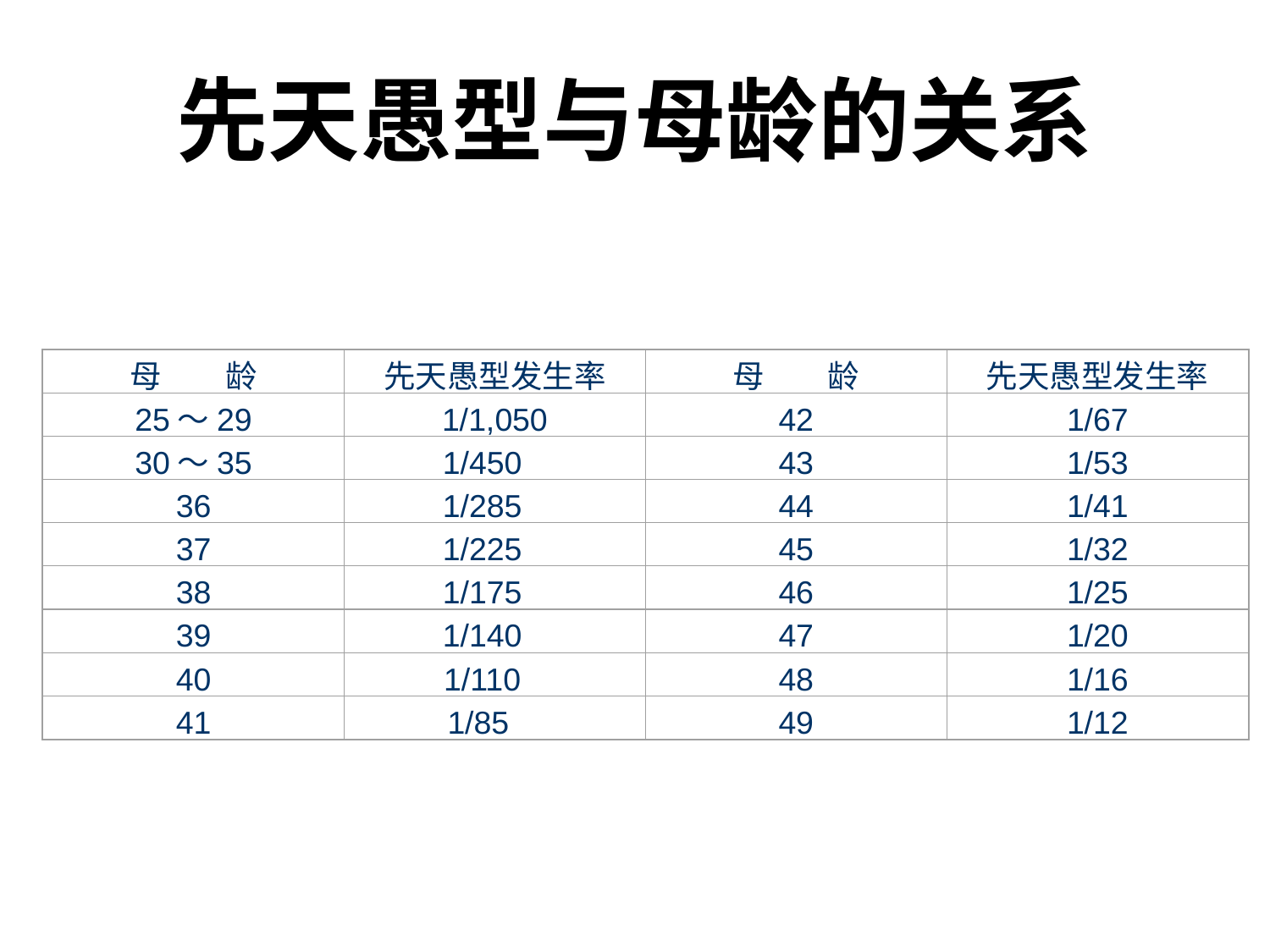

# 先天愚型与母龄的关系

母　　龄

先天愚型发生率

母　　龄

先天愚型发生率

25～29

1/1,050

42

1/67

30～35

1/450

43

1/53

36

1/285

44

1/41

37

1/225

45

1/32

38

1/175

46

1/25

39

1/140

47

1/20

40

1/110

48

1/16

41

1/85

49

1/12